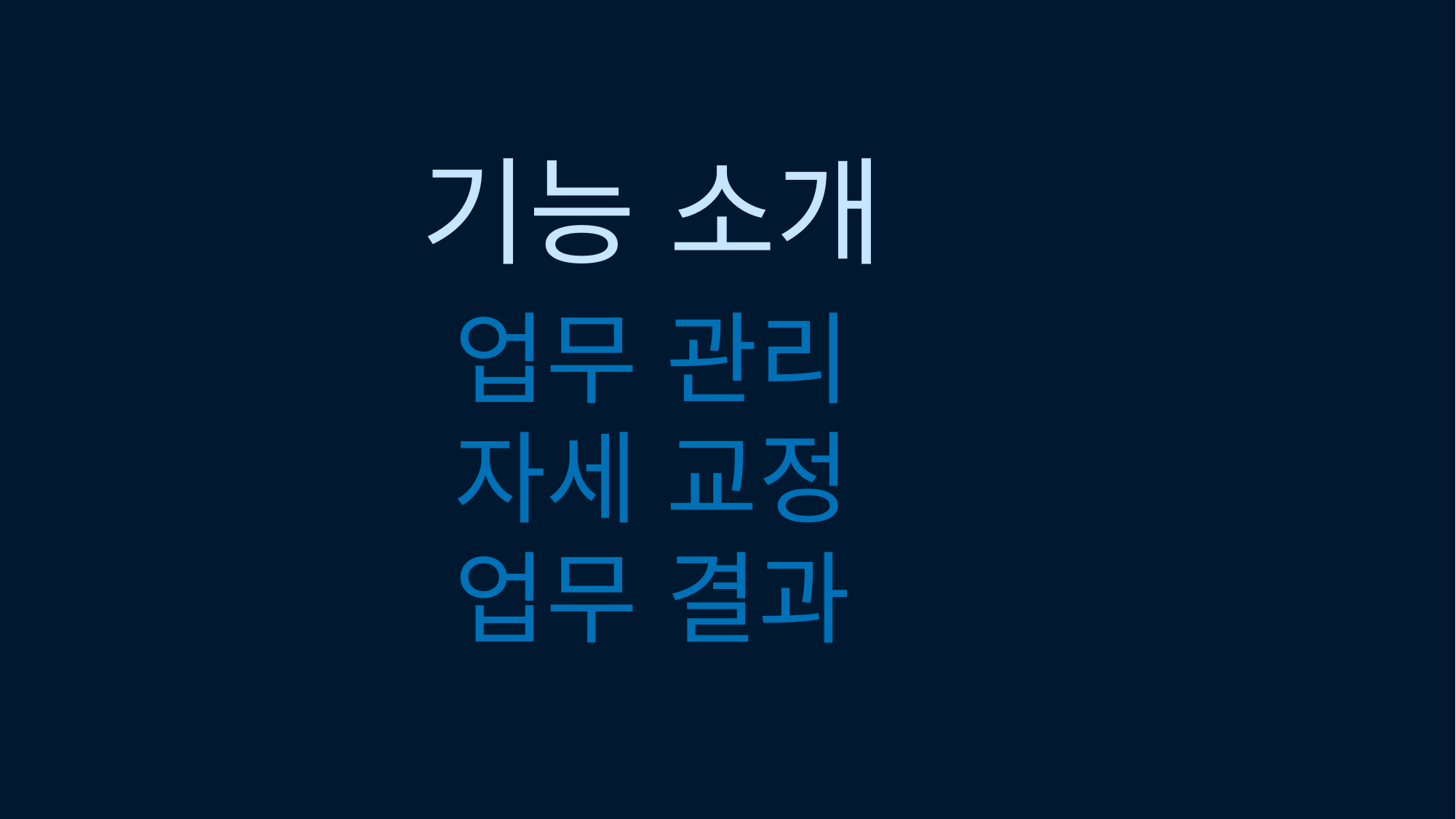

기능 소개
업무 관리
자세 교정
업무 결과